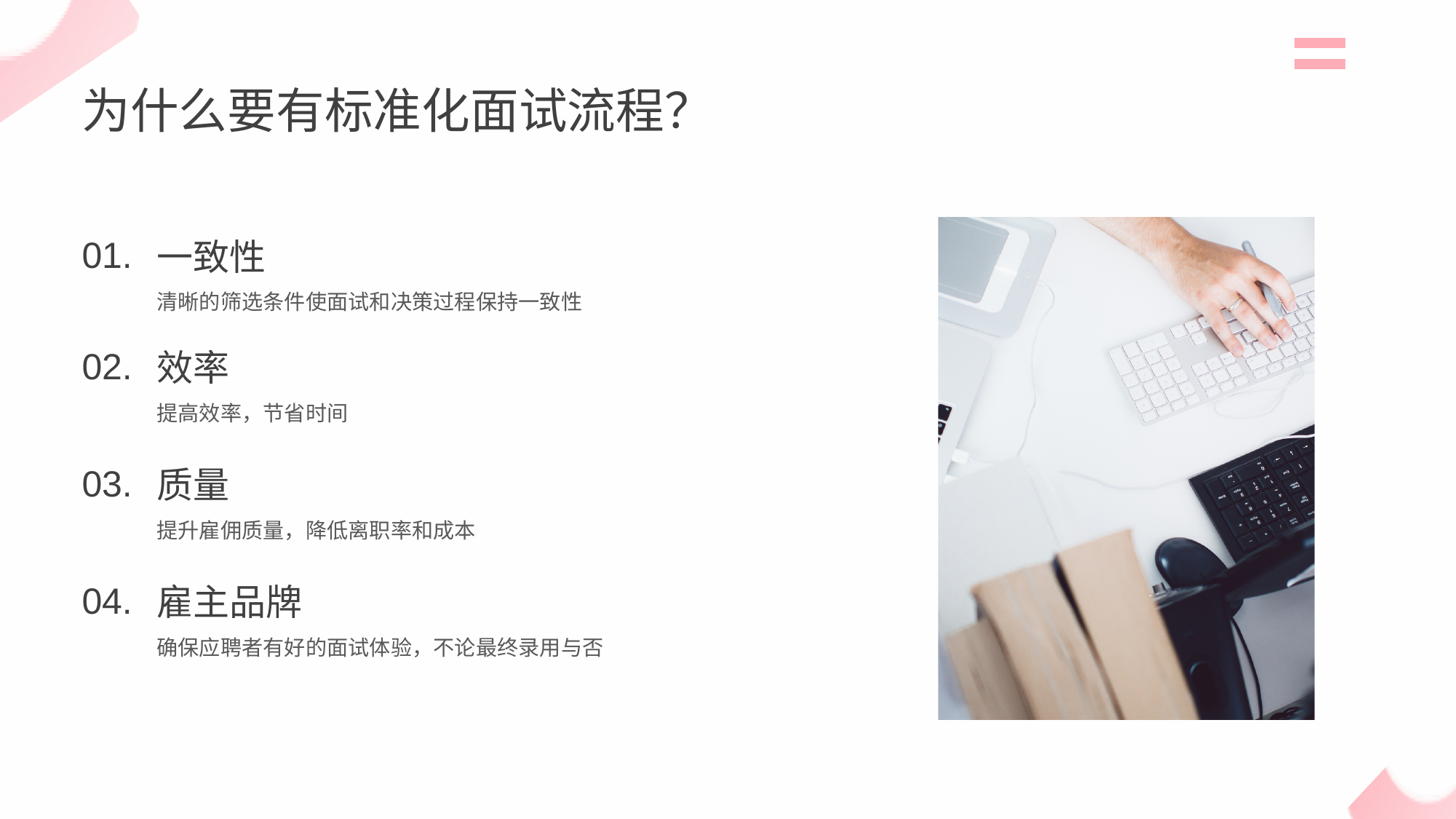

为什么要有标准化面试流程？

01.
一致性

清晰的筛选条件使面试和决策过程保持一致性
02.
效率
提高效率，节省时间

03.
质量
提升雇佣质量，降低离职率和成本

04.
雇主品牌
确保应聘者有好的面试体验，不论最终录用与否